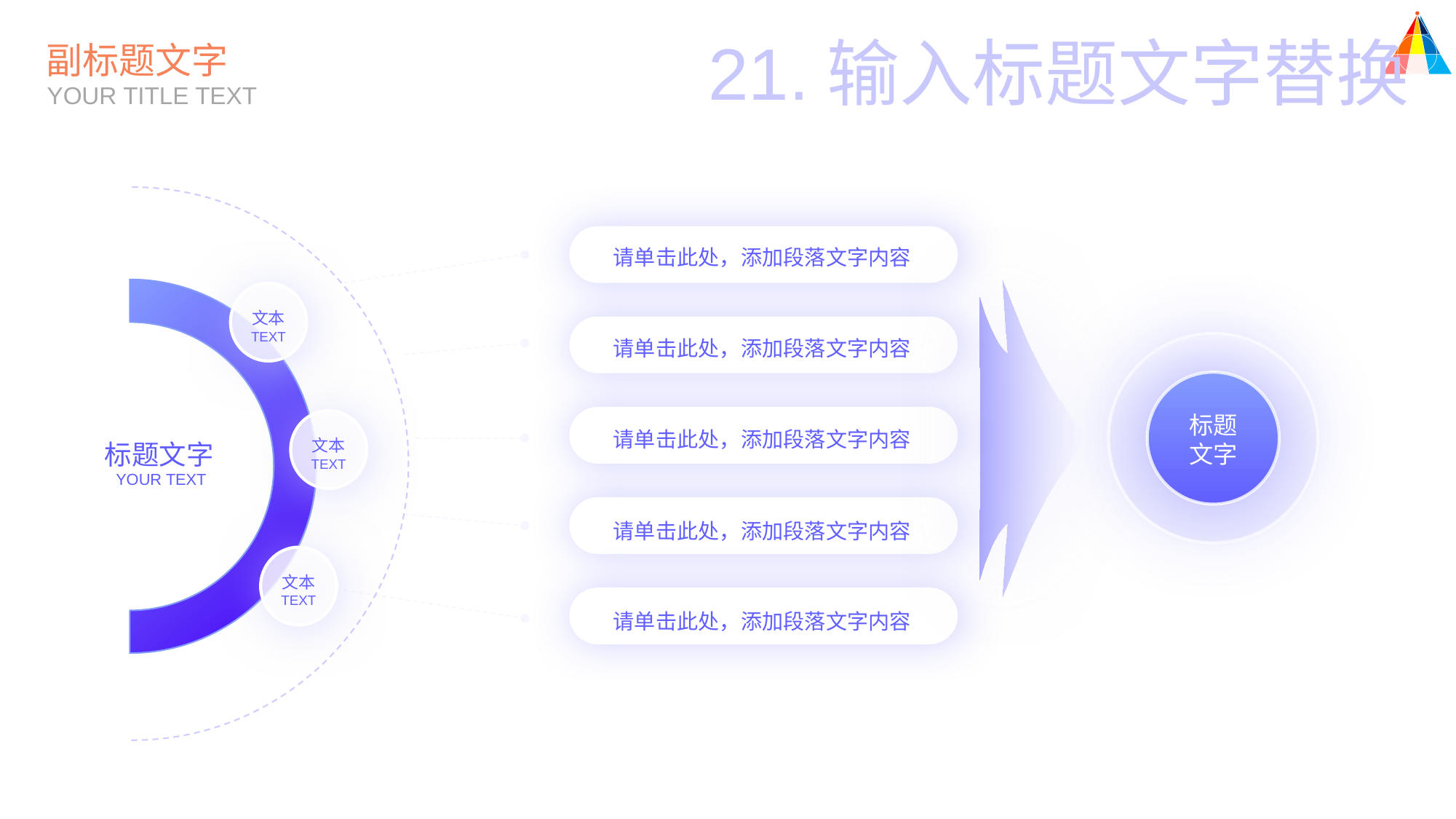

21.输入标题文字替换
副标题文字
YOUR TITLE TEXT

请单击此处，添加段落文字内容

文本
TEXT

请单击此处，添加段落文字内容

标题
文字

请单击此处，添加段落文字内容

文本
TEXT
标题文字
YOUR TEXT

请单击此处，添加段落文字内容

文本
TEXT

请单击此处，添加段落文字内容